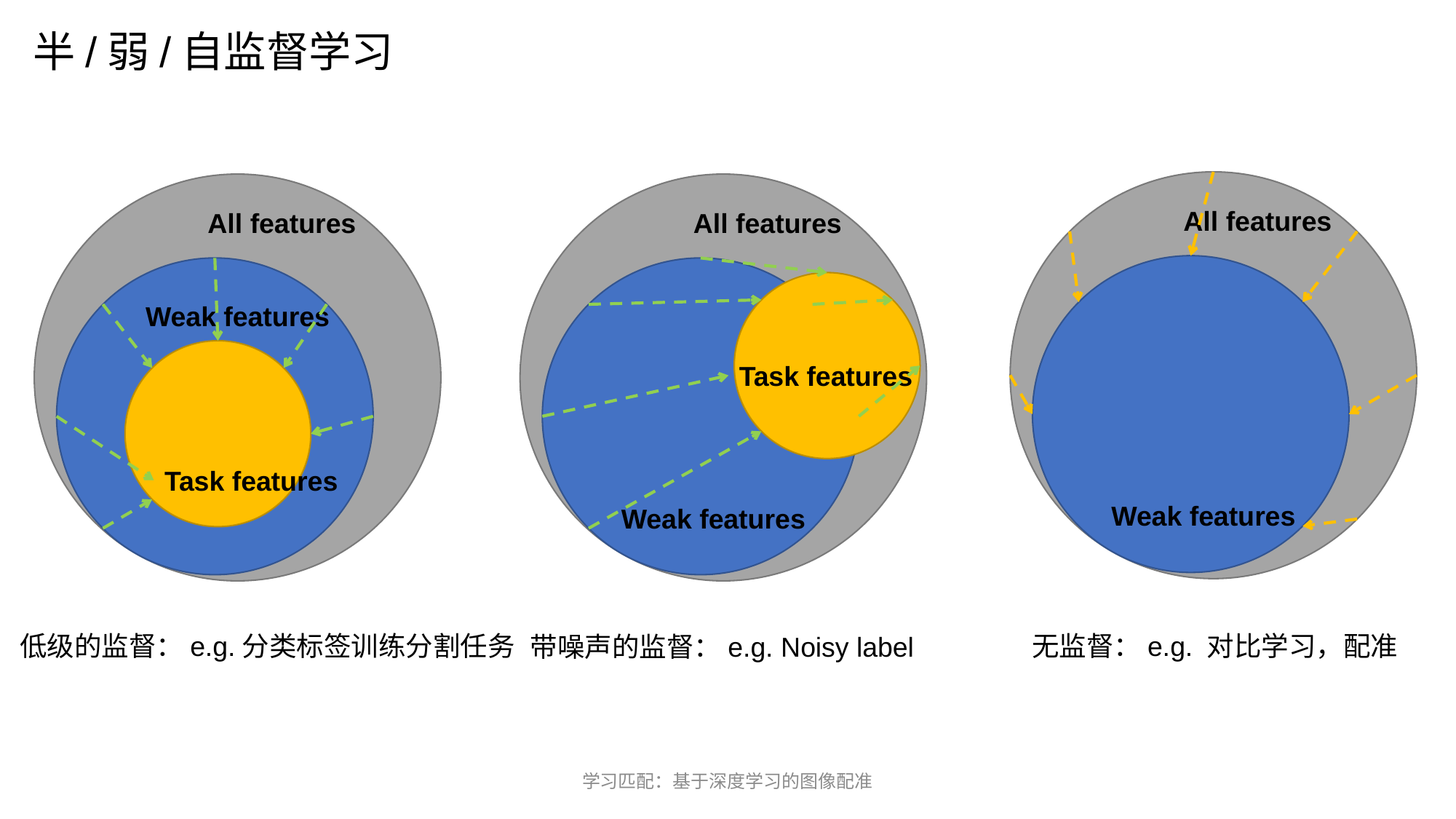

半/弱/自监督学习

All features

All features

Weak features

Task features

All features

Weak features

Task features

Weak features
低级的监督：e.g.分类标签训练分割任务
无监督：e.g. 对比学习，配准
带噪声的监督：e.g. Noisy label
学习匹配：基于深度学习的图像配准